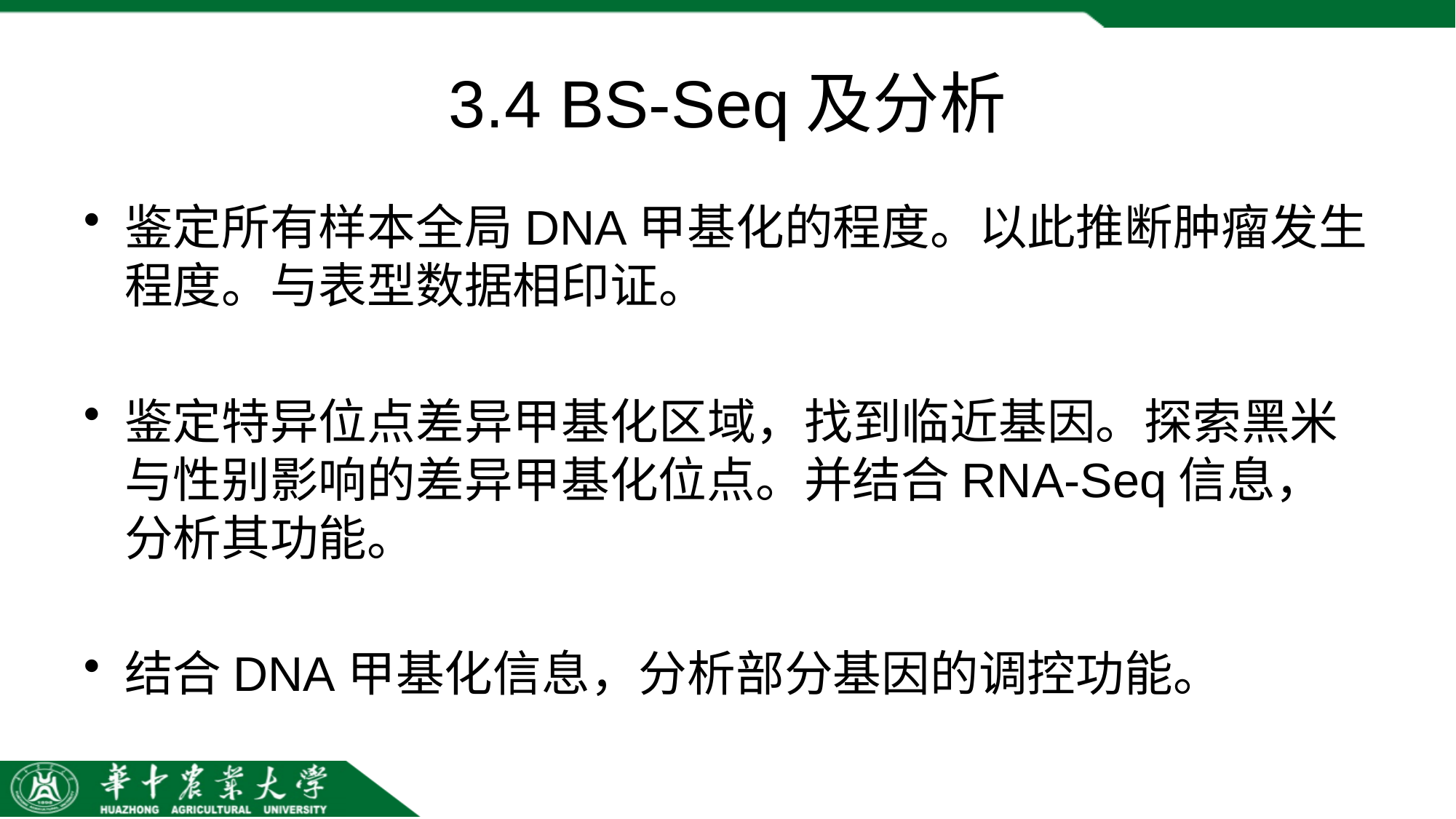

# 3.4 BS-Seq及分析
鉴定所有样本全局DNA甲基化的程度。以此推断肿瘤发生程度。与表型数据相印证。

鉴定特异位点差异甲基化区域，找到临近基因。探索黑米与性别影响的差异甲基化位点。并结合RNA-Seq信息，分析其功能。

结合DNA甲基化信息，分析部分基因的调控功能。